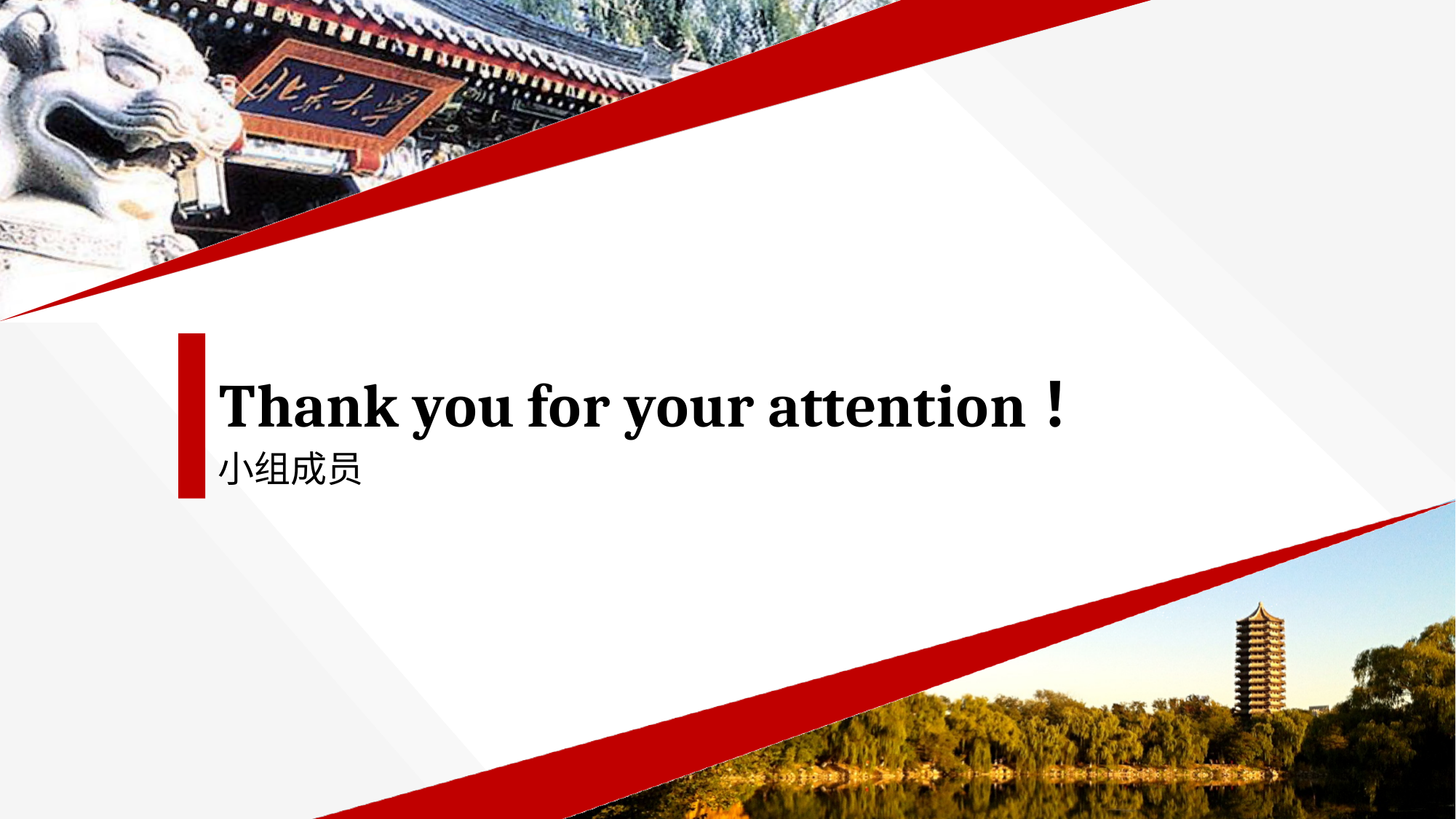

# Thank you for your attention！
小组成员